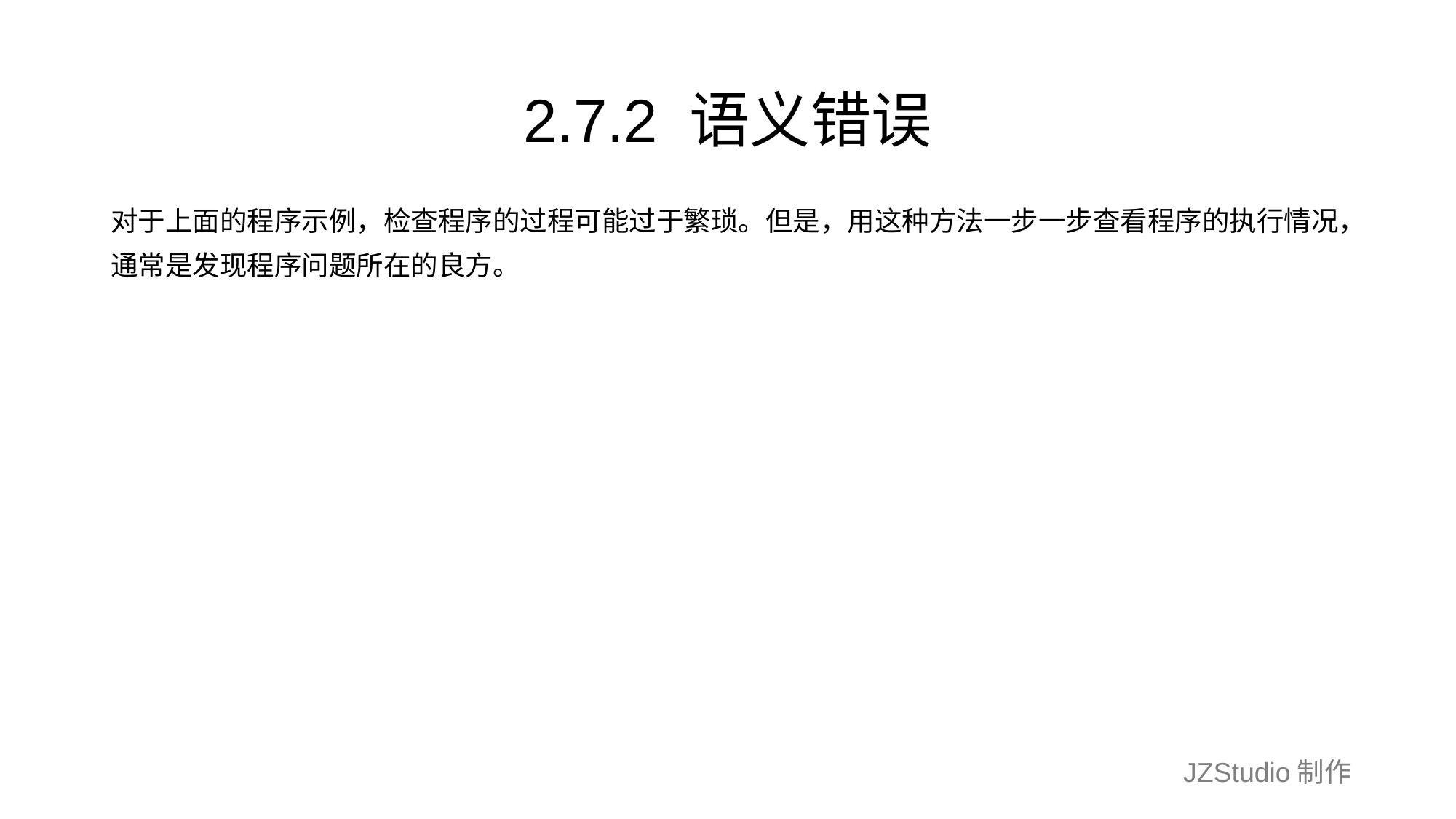

# 2.7.2 语义错误
对于上面的程序示例，检查程序的过程可能过于繁琐。但是，用这种方法一步一步查看程序的执行情况，
通常是发现程序问题所在的良方。